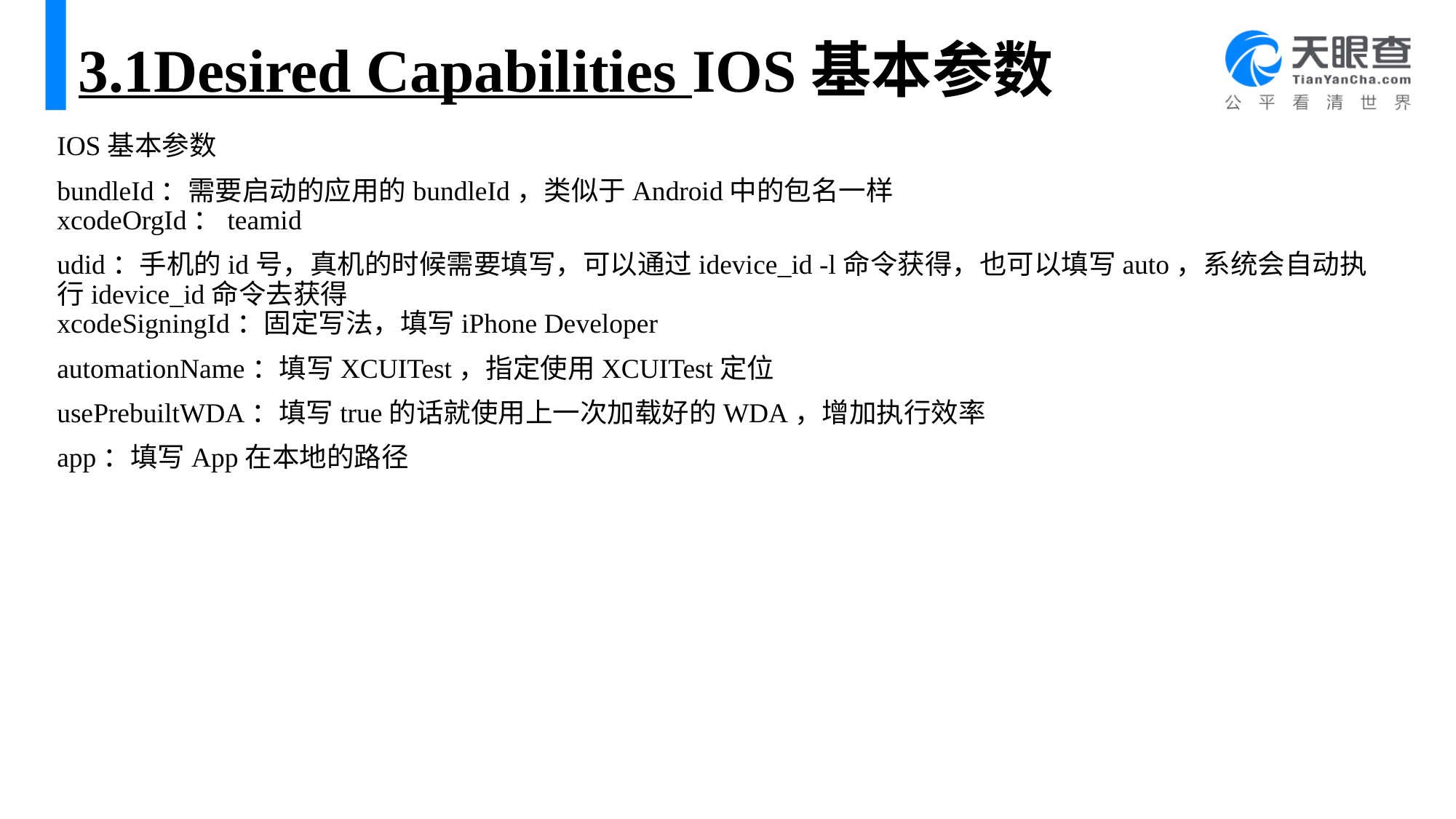

# 3.1Desired Capabilities IOS基本参数
IOS基本参数
bundleId：需要启动的应用的bundleId，类似于Android中的包名一样
xcodeOrgId：teamid
udid：手机的id号，真机的时候需要填写，可以通过idevice_id -l命令获得，也可以填写auto，系统会自动执行idevice_id命令去获得
xcodeSigningId：固定写法，填写iPhone Developer
automationName：填写XCUITest，指定使用XCUITest定位
usePrebuiltWDA：填写true的话就使用上一次加载好的WDA，增加执行效率
app：填写App在本地的路径